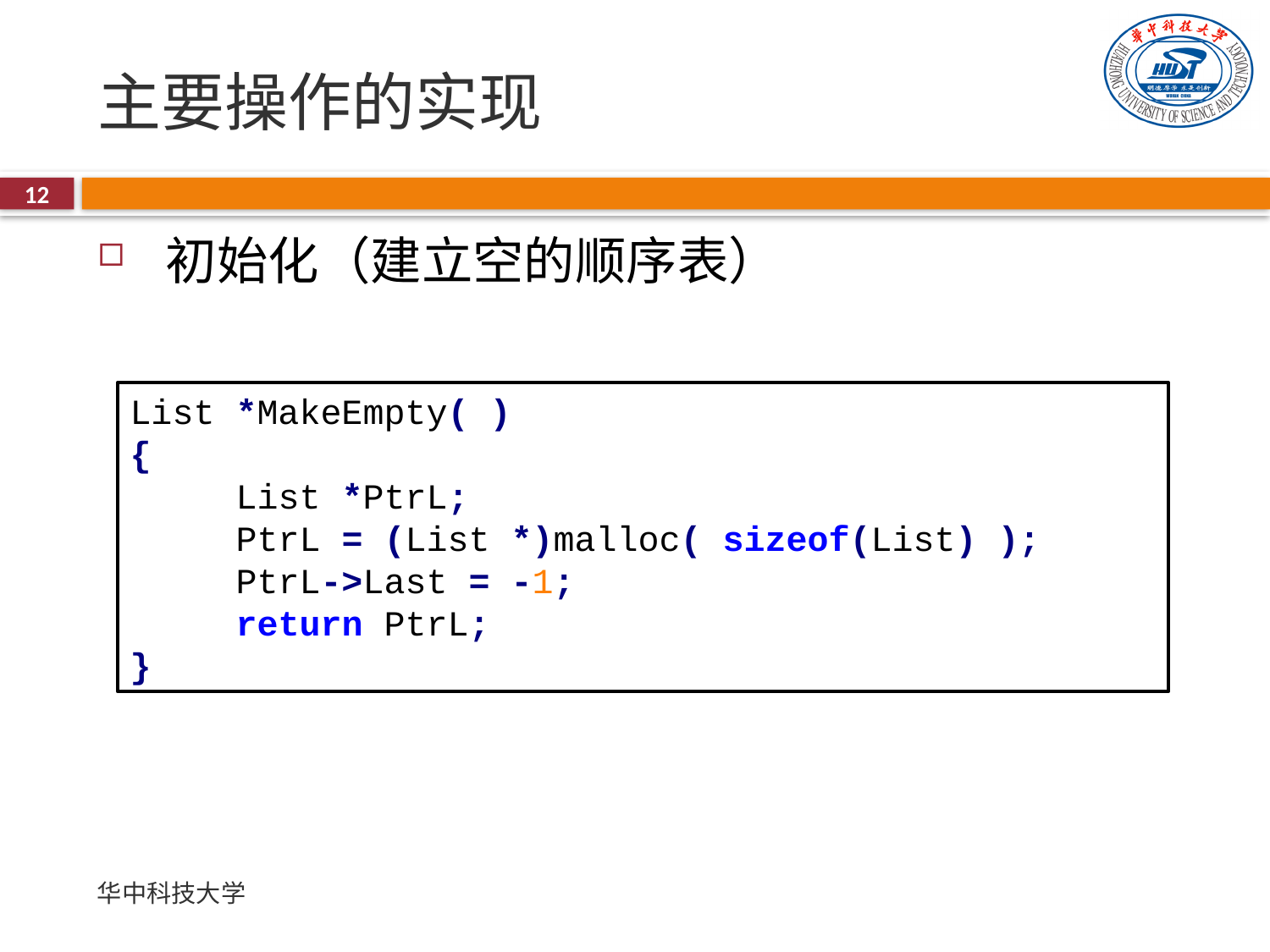

# 主要操作的实现
12
 初始化（建立空的顺序表）
List *MakeEmpty( )
{
     List *PtrL;
     PtrL = (List *)malloc( sizeof(List) );
     PtrL->Last = -1;
     return PtrL;
}
华中科技大学